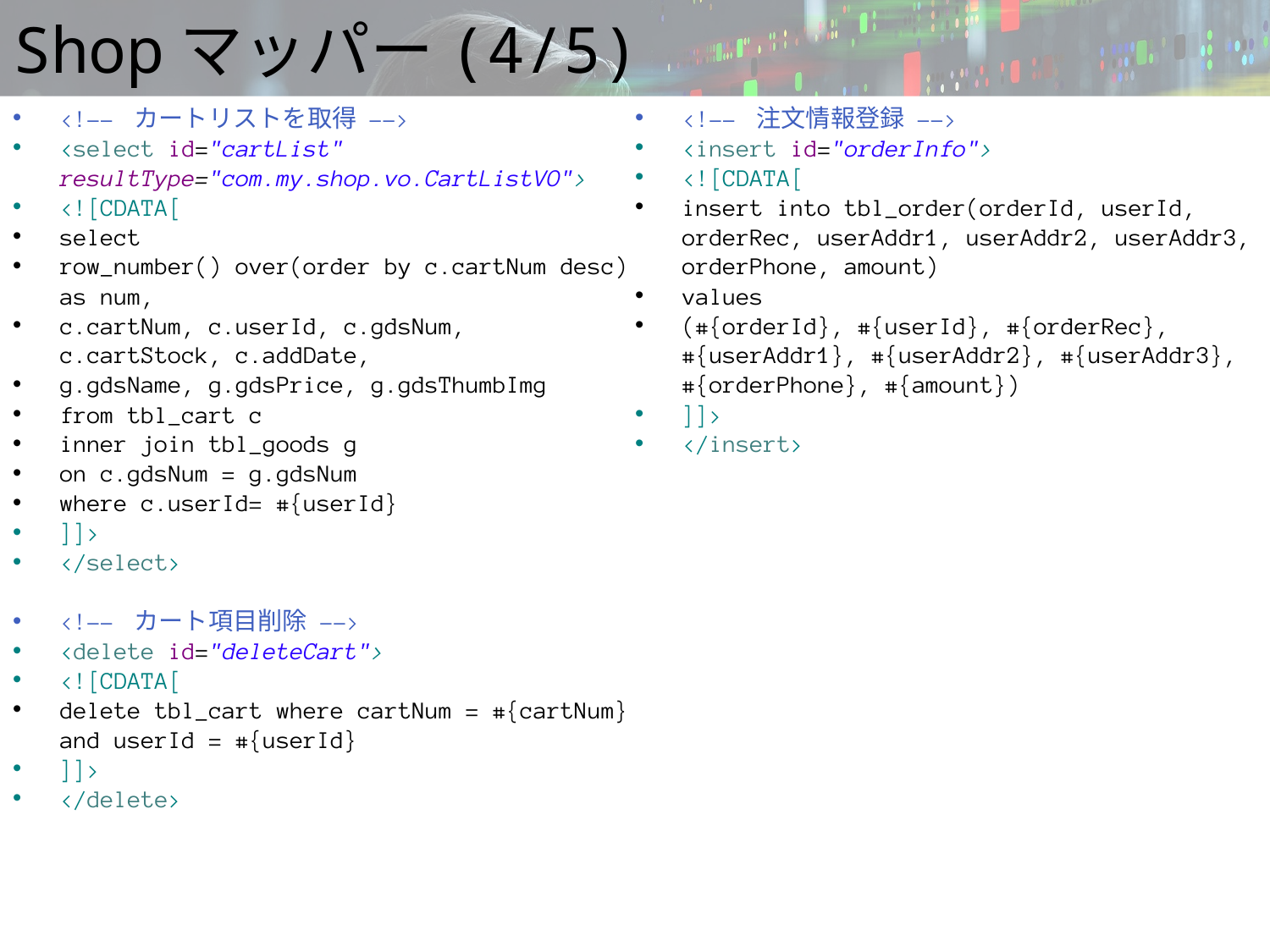

# Shopマッパー(4/5)
<!-- カートリストを取得 -->
<select id="cartList" resultType="com.my.shop.vo.CartListVO">
<![CDATA[
select
row_number() over(order by c.cartNum desc) as num,
c.cartNum, c.userId, c.gdsNum, c.cartStock, c.addDate,
g.gdsName, g.gdsPrice, g.gdsThumbImg
from tbl_cart c
inner join tbl_goods g
on c.gdsNum = g.gdsNum
where c.userId= #{userId}
]]>
</select>

<!-- カート項目削除 -->
<delete id="deleteCart">
<![CDATA[
delete tbl_cart where cartNum = #{cartNum} and userId = #{userId}
]]>
</delete>

<!-- 注文情報登録 -->
<insert id="orderInfo">
<![CDATA[
insert into tbl_order(orderId, userId, orderRec, userAddr1, userAddr2, userAddr3, orderPhone, amount)
values
(#{orderId}, #{userId}, #{orderRec}, #{userAddr1}, #{userAddr2}, #{userAddr3}, #{orderPhone}, #{amount})
]]>
</insert>